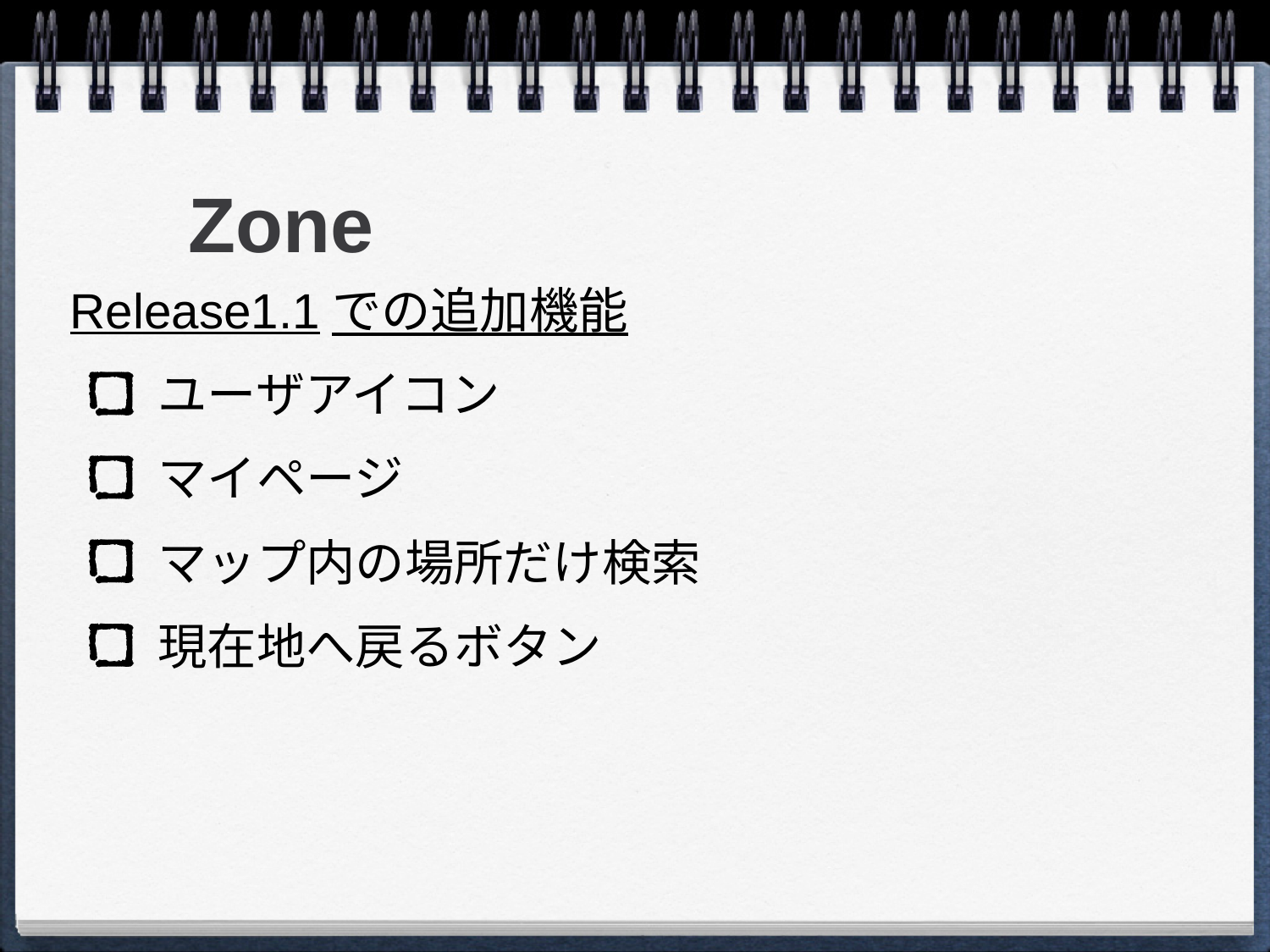

# Zone
Release1.1での追加機能
ユーザアイコン
マイページ
マップ内の場所だけ検索
現在地へ戻るボタン